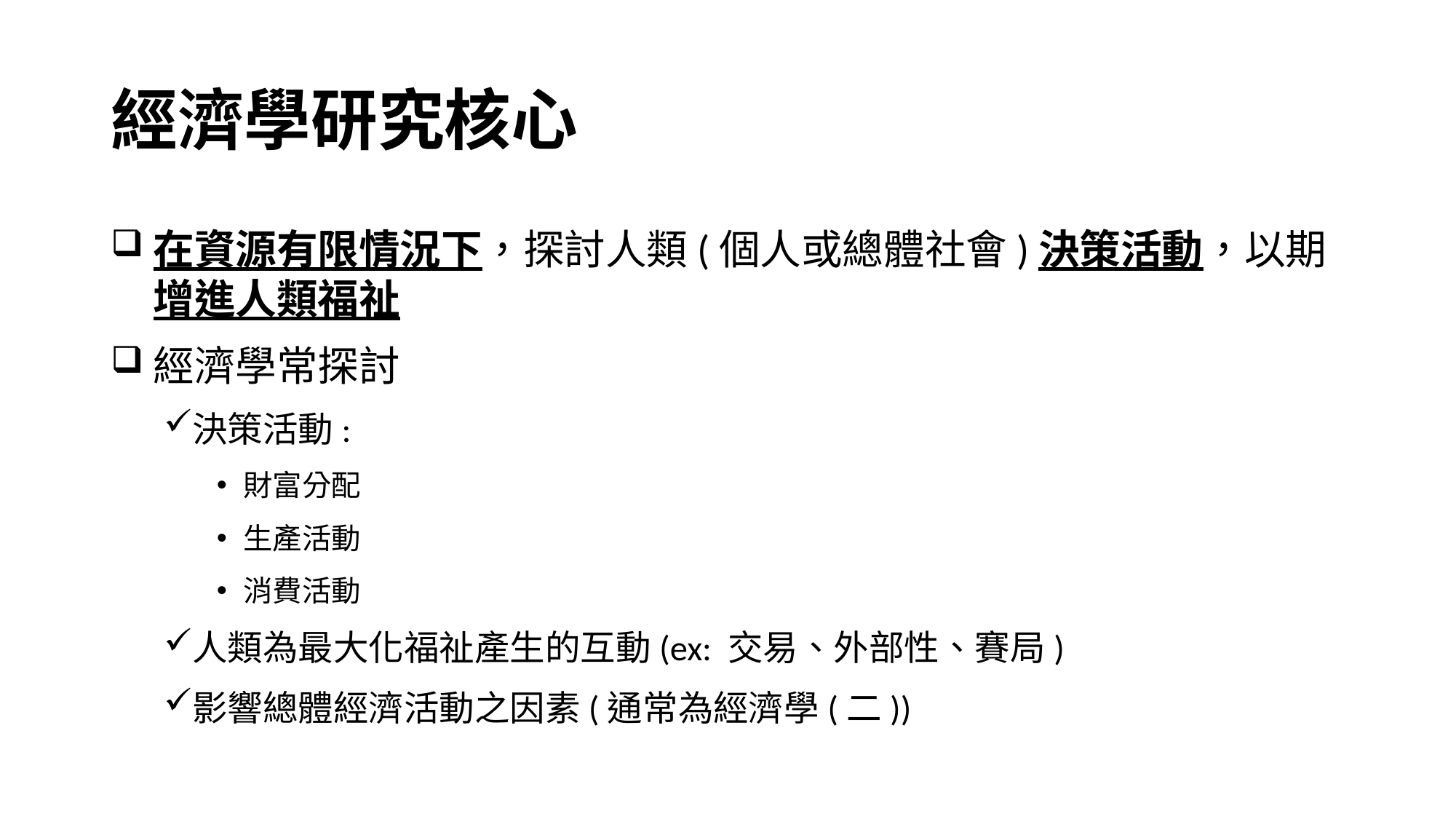

# 經濟學研究核心
在資源有限情況下，探討人類(個人或總體社會)決策活動，以期增進人類福祉
經濟學常探討
決策活動:
財富分配
生產活動
消費活動
人類為最大化福祉產生的互動(ex: 交易、外部性、賽局)
影響總體經濟活動之因素(通常為經濟學(二))